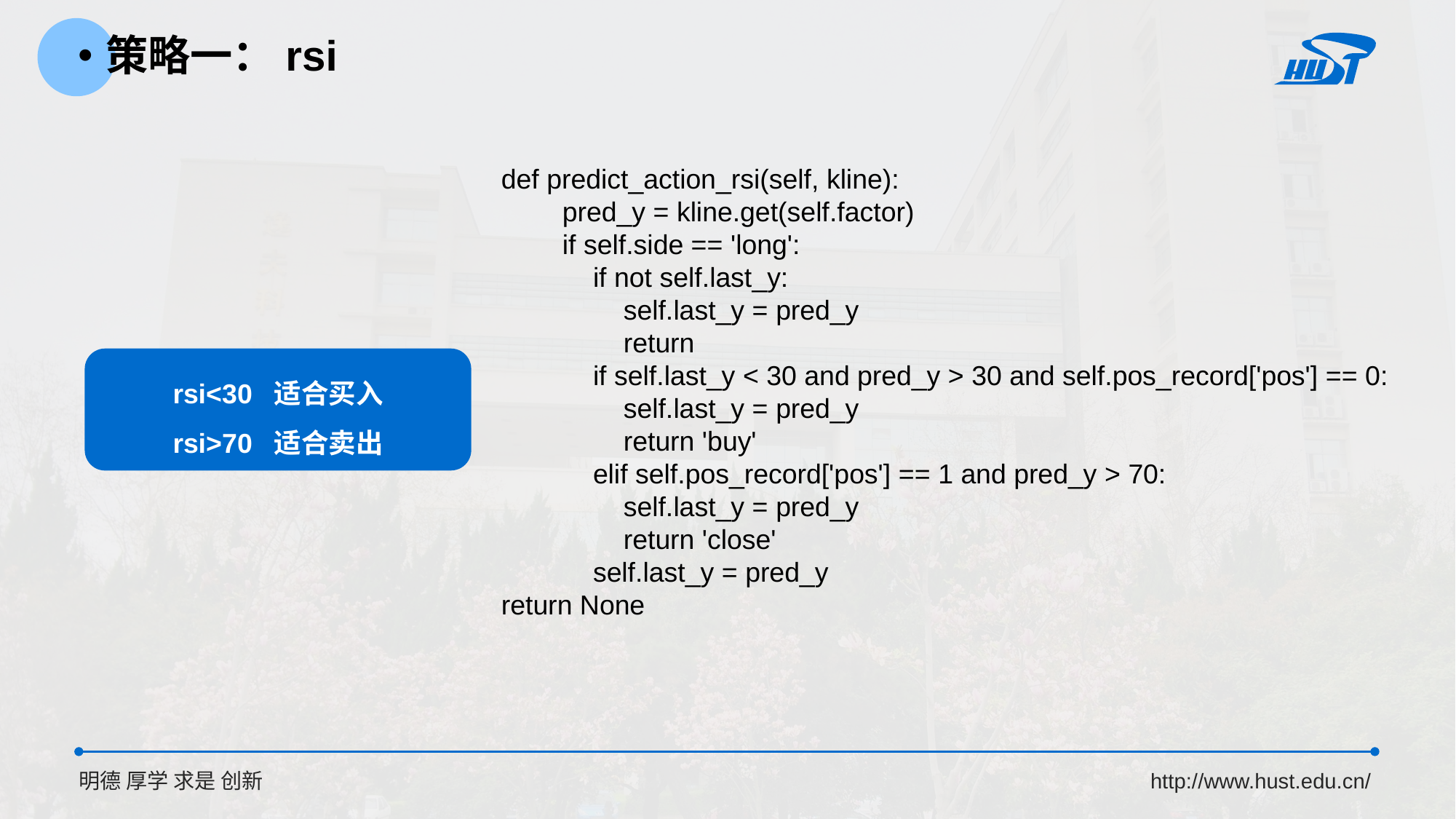

策略一：rsi
def predict_action_rsi(self, kline):
        pred_y = kline.get(self.factor)
        if self.side == 'long':
            if not self.last_y:
                self.last_y = pred_y
                return
            if self.last_y < 30 and pred_y > 30 and self.pos_record['pos'] == 0:
                self.last_y = pred_y
                return 'buy'
            elif self.pos_record['pos'] == 1 and pred_y > 70:
                self.last_y = pred_y
                return 'close'
            self.last_y = pred_y
return None
rsi<30  适合买入
rsi>70  适合卖出